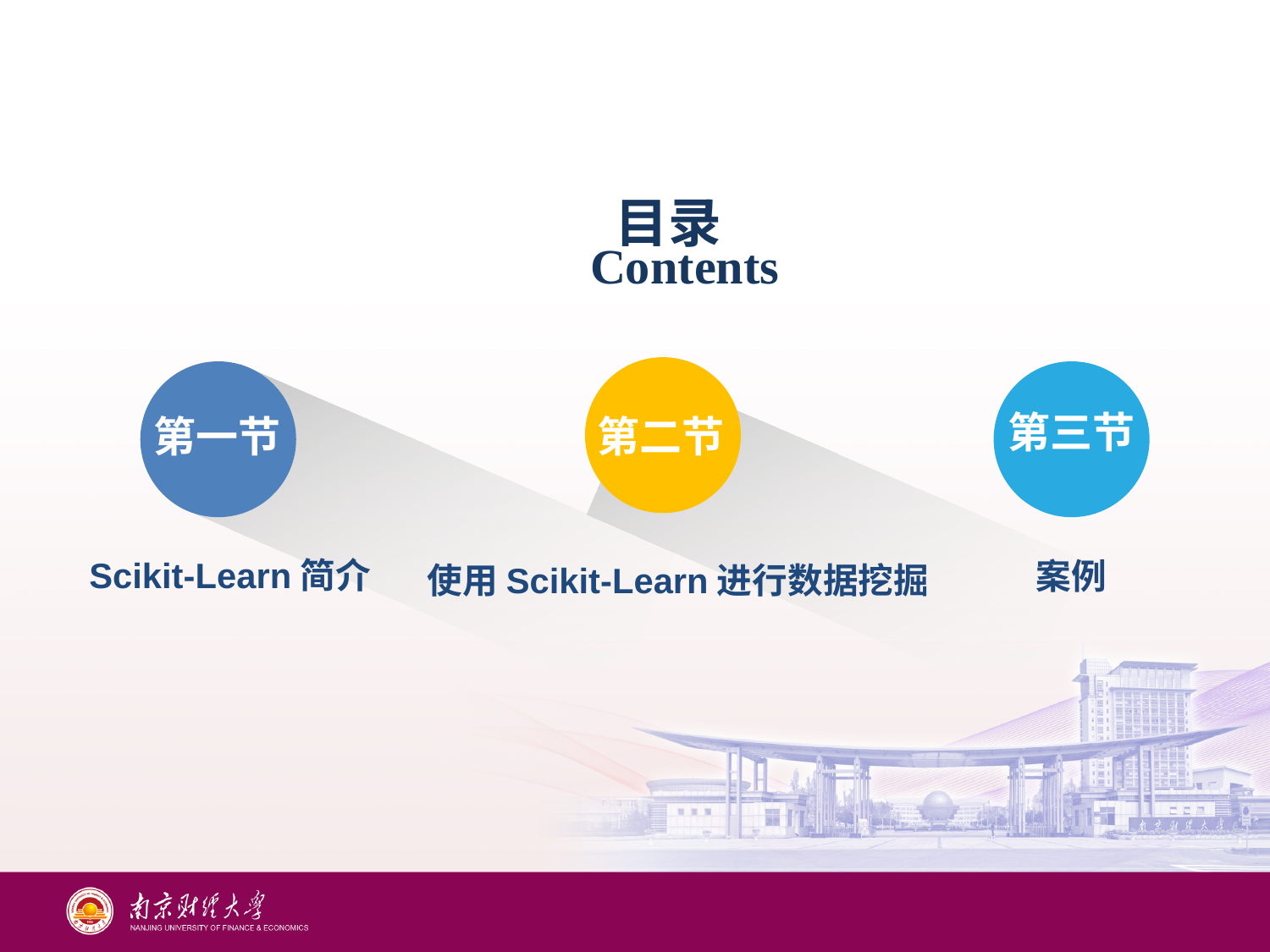

#
Contents
目录

第三节
案例
第一节
Scikit-Learn简介
第二节
使用Scikit-Learn进行数据挖掘